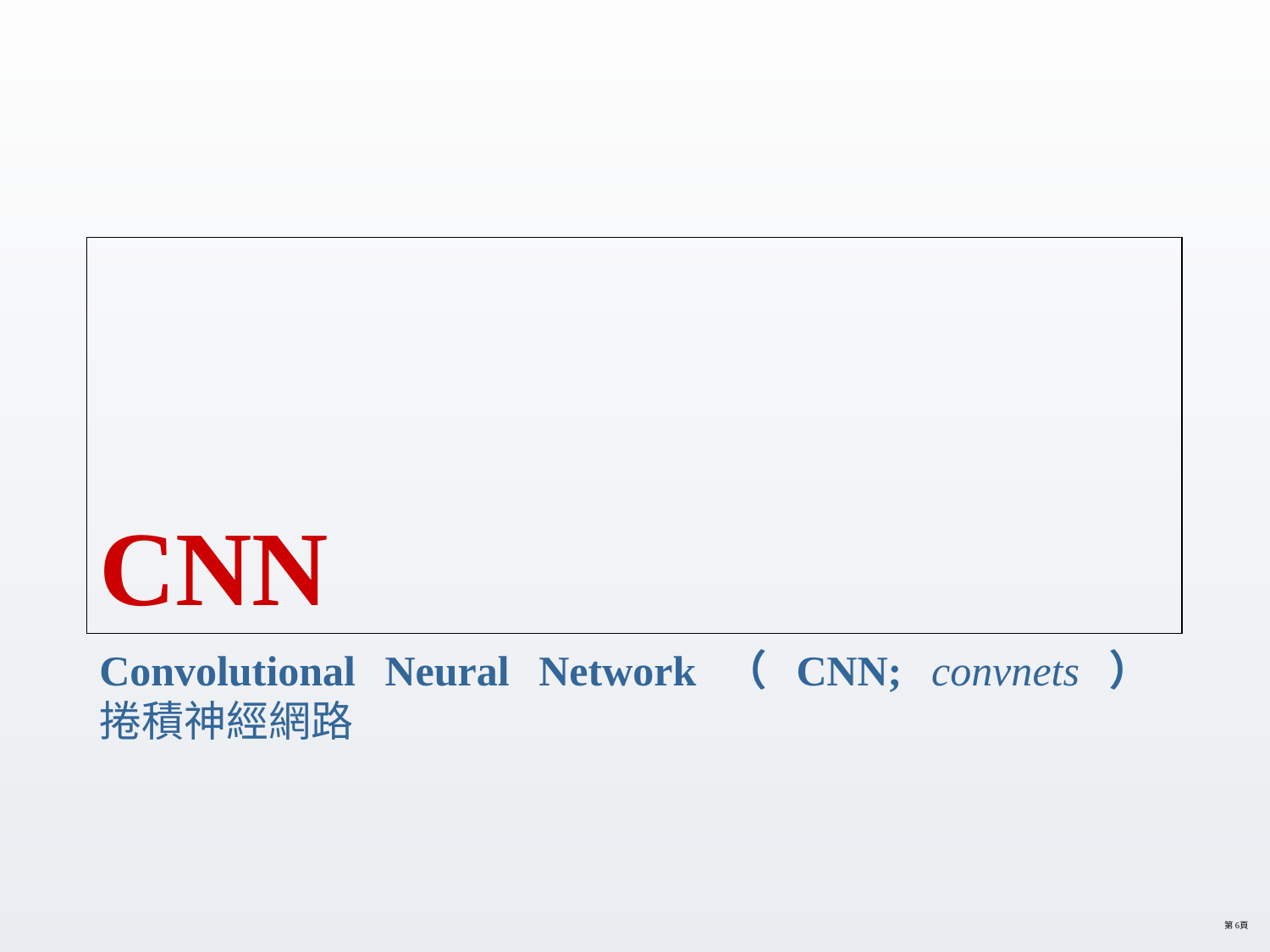

# CNN
Convolutional Neural Network（CNN; convnets）
捲積神經網路